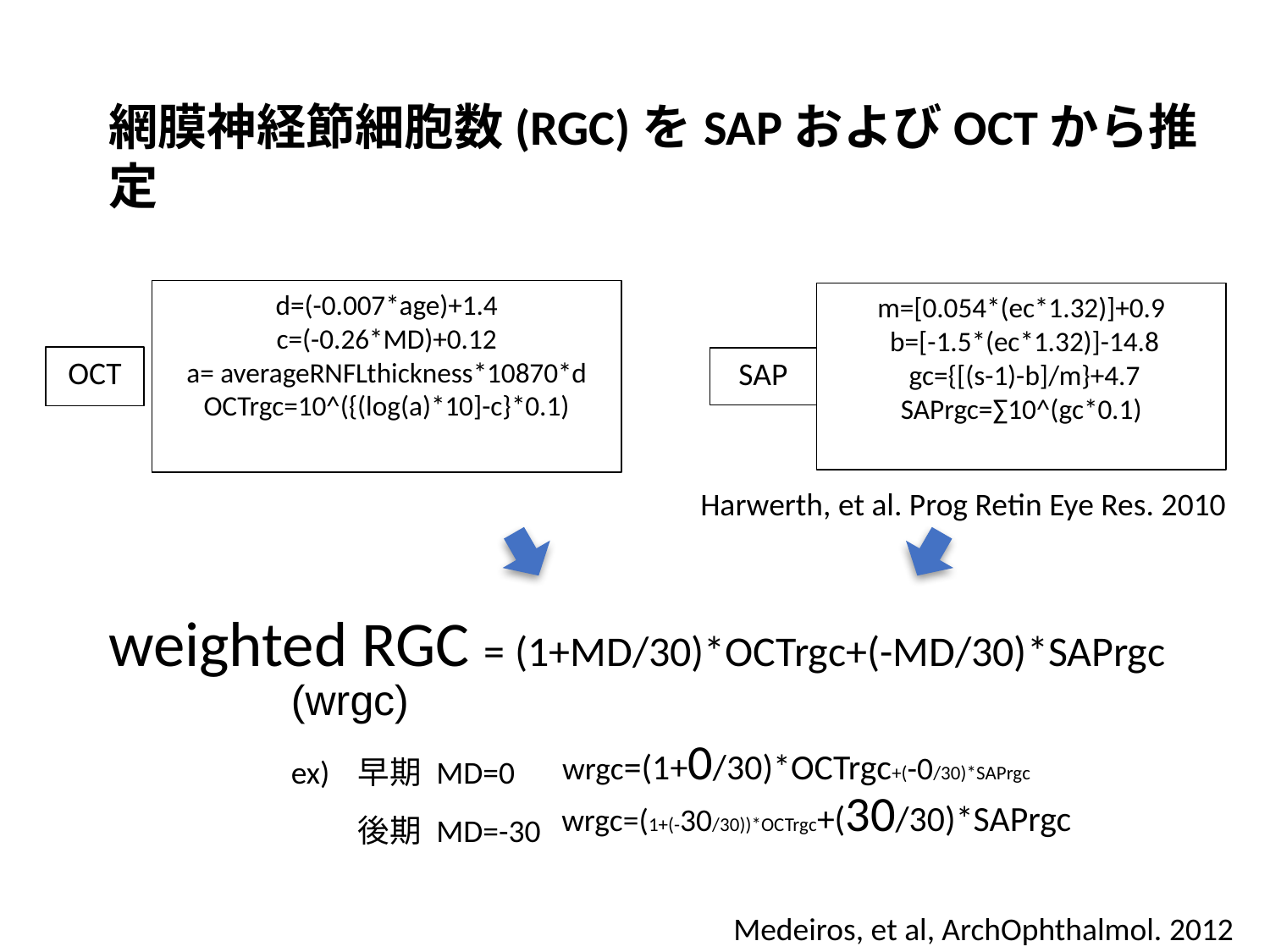

網膜神経節細胞数(RGC)をSAPおよびOCTから推定
d=(-0.007*age)+1.4
c=(-0.26*MD)+0.12
a= averageRNFLthickness*10870*d
OCTrgc=10^({(log(a)*10]-c}*0.1)
OCT
m=[0.054*(ec*1.32)]+0.9
 b=[-1.5*(ec*1.32)]-14.8
 gc={[(s-1)-b]/m}+4.7
SAPrgc=∑10^(gc*0.1)
SAP
Harwerth, et al. Prog Retin Eye Res. 2010

weighted RGC = (1+MD/30)*OCTrgc+(-MD/30)*SAPrgc
(wrgc)
wrgc=(1+0/30)*OCTrgc+(-0/30)*SAPrgc
ex)
早期 MD=0
wrgc=(1+(-30/30))*OCTrgc+(30/30)*SAPrgc
後期 MD=-30
Medeiros, et al, ArchOphthalmol. 2012